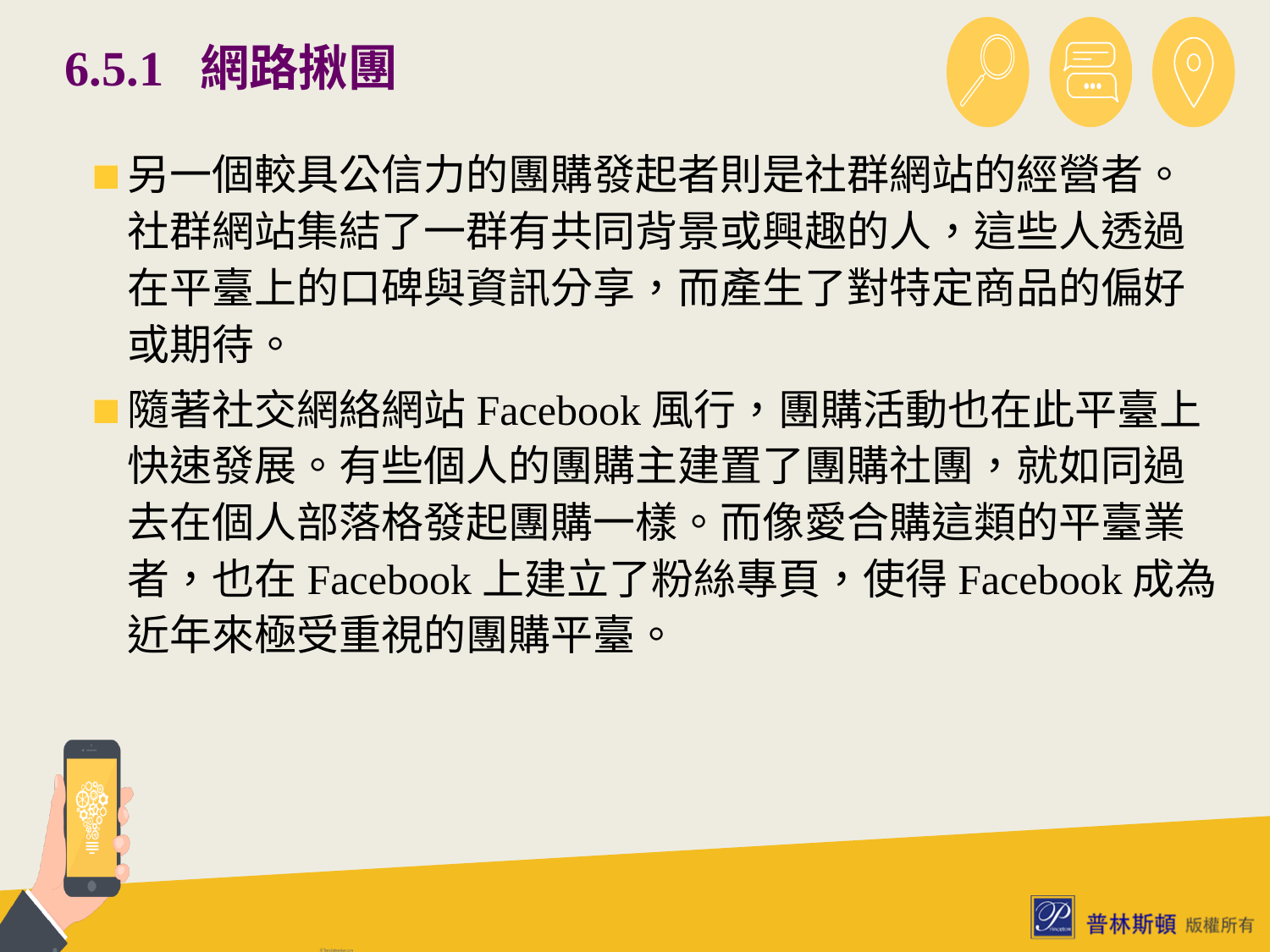

# 6.5.1  網路揪團
另一個較具公信力的團購發起者則是社群網站的經營者。社群網站集結了一群有共同背景或興趣的人，這些人透過在平臺上的口碑與資訊分享，而產生了對特定商品的偏好或期待。
隨著社交網絡網站Facebook風行，團購活動也在此平臺上快速發展。有些個人的團購主建置了團購社團，就如同過去在個人部落格發起團購一樣。而像愛合購這類的平臺業者，也在Facebook上建立了粉絲專頁，使得Facebook成為近年來極受重視的團購平臺。